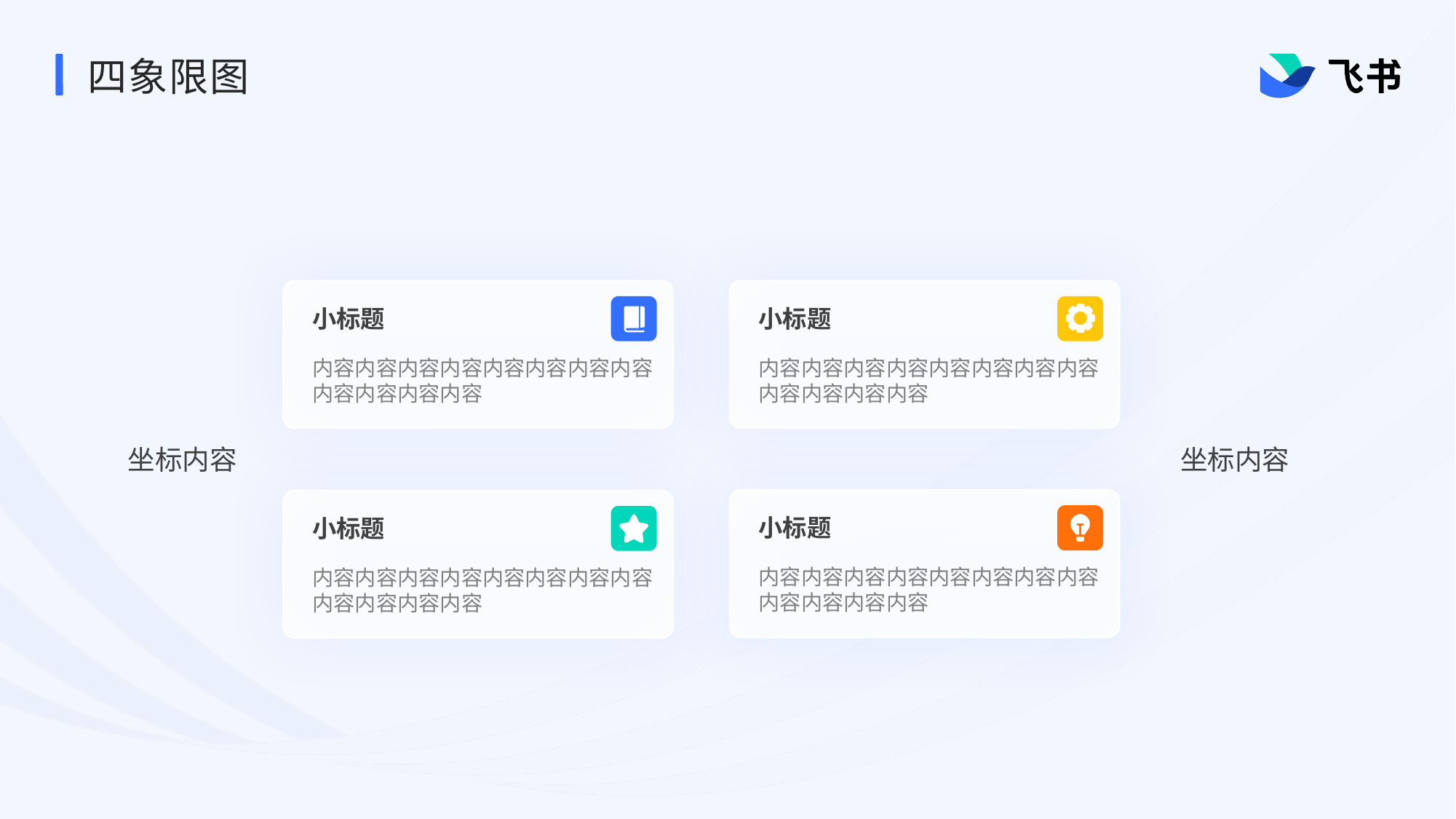

# 四象限图

小标题
小标题

内容内容内容内容内容内容内容内容
内容内容内容内容

内容内容内容内容内容内容内容内容
内容内容内容内容

坐标内容
坐标内容

小标题
小标题

内容内容内容内容内容内容内容内容
内容内容内容内容

内容内容内容内容内容内容内容内容
内容内容内容内容